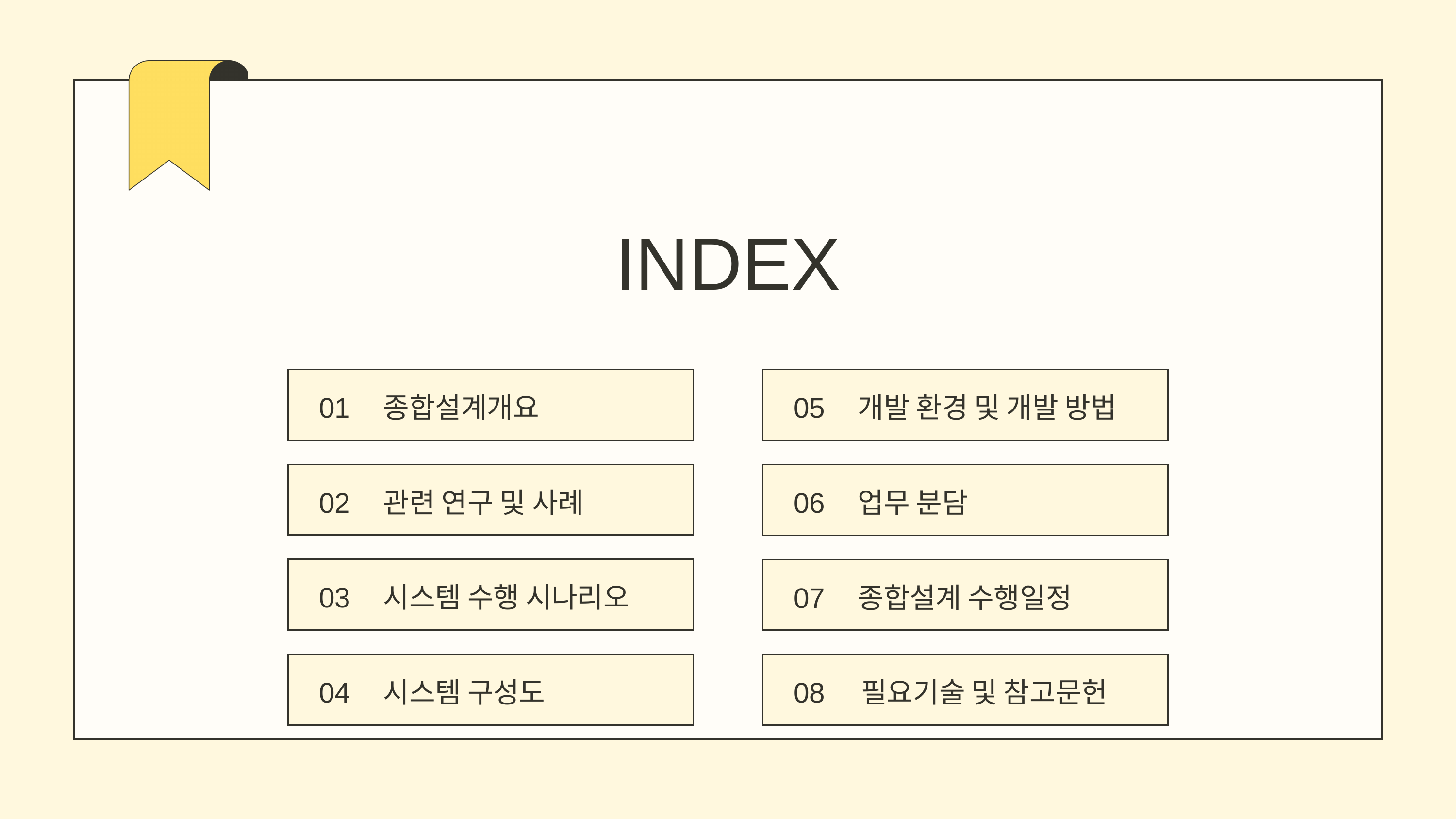

INDEX

01
종합설계개요
05
개발 환경 및 개발 방법

02
관련 연구 및 사례
06
업무 분담

03
시스템 수행 시나리오
07
종합설계 수행일정

            시스템 구성도

04
     필요기술 및 참고문헌
04
시스템 구성도
08